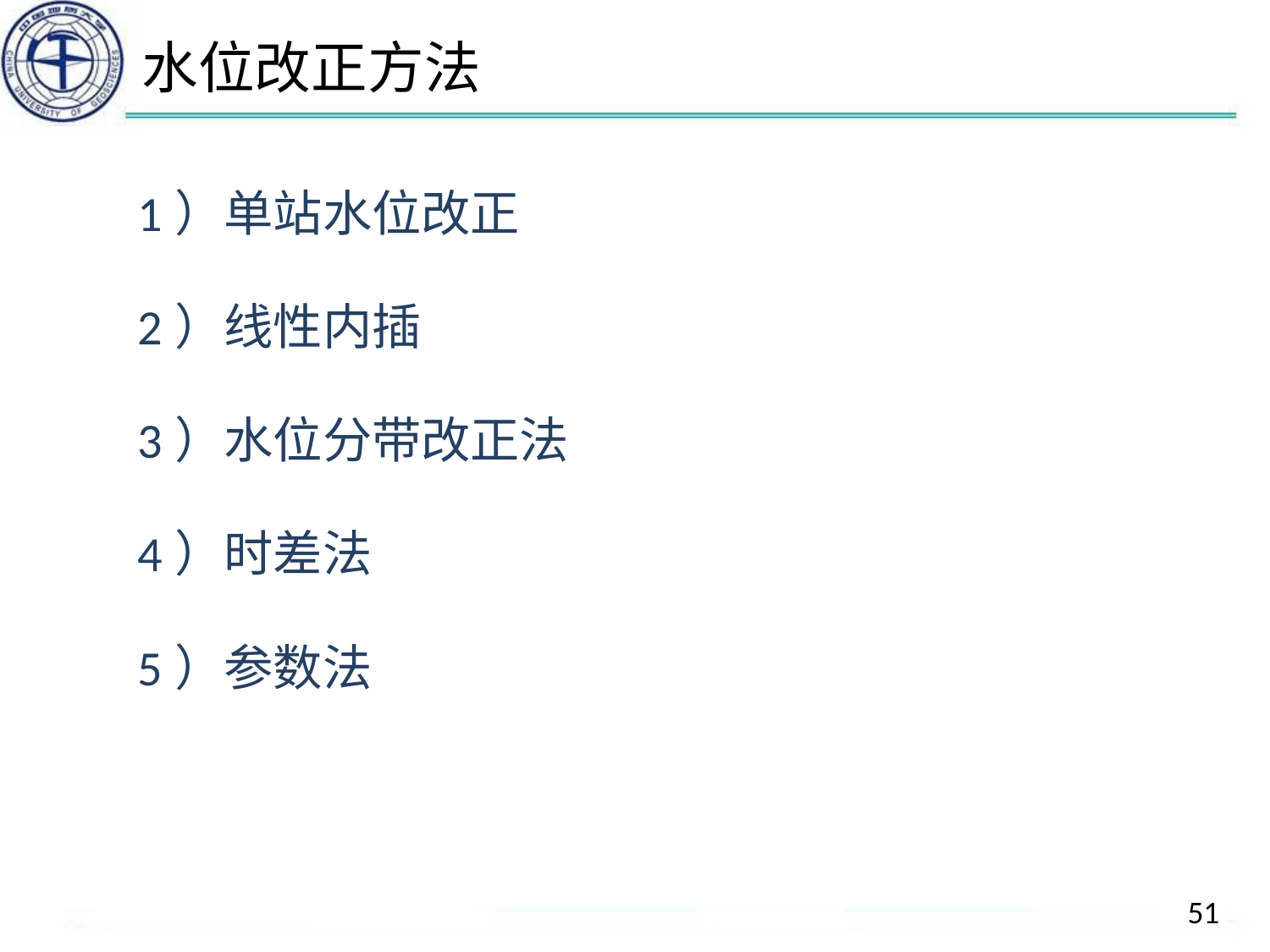

# 水位改正方法
1）单站水位改正
2）线性内插
3）水位分带改正法
4）时差法
5）参数法

51